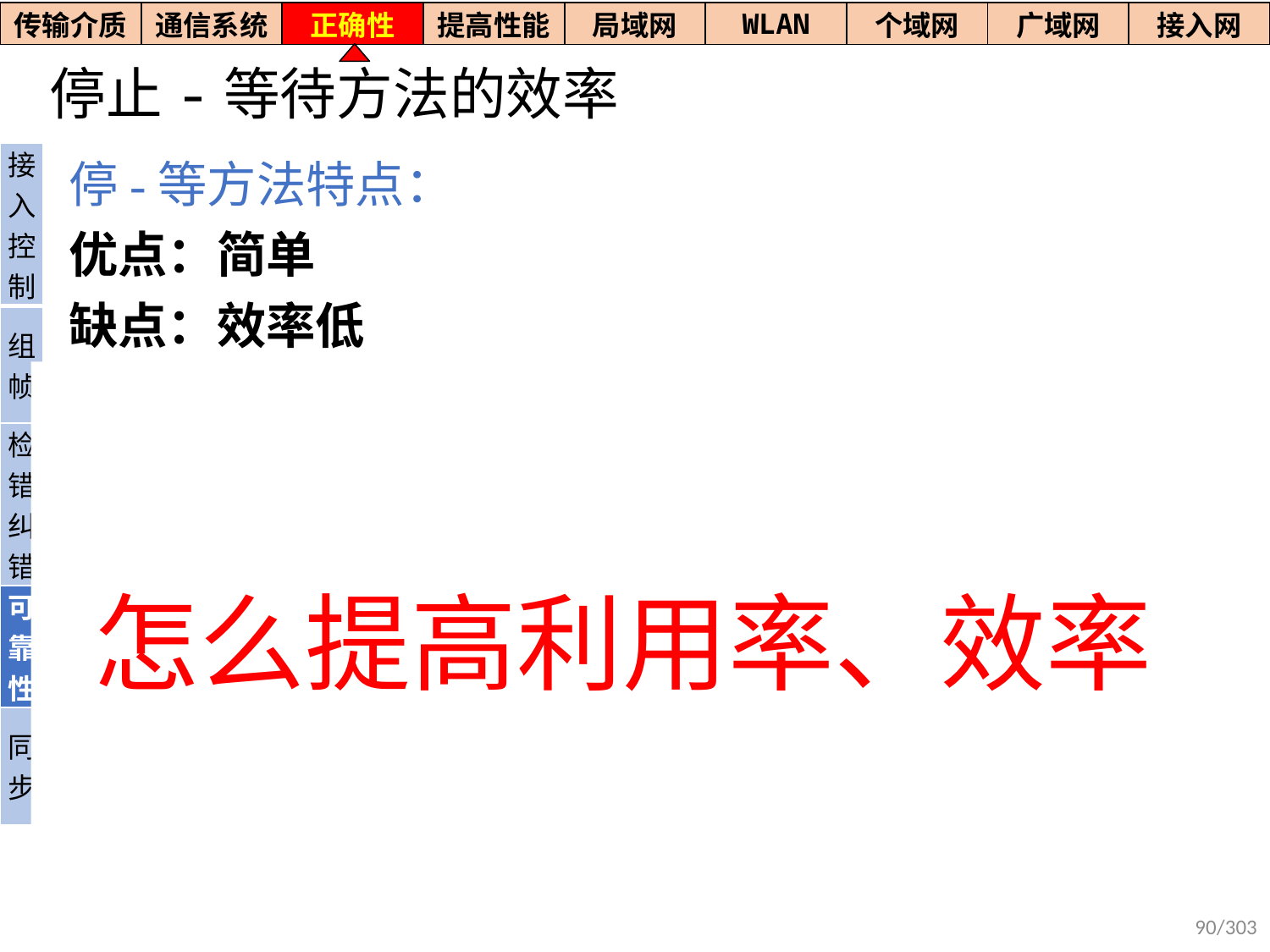

| 传输介质 | 通信系统 | 正确性 | 提高性能 | 局域网 | WLAN | 个域网 | 广域网 | 接入网 |
| --- | --- | --- | --- | --- | --- | --- | --- | --- |

# 停止-等待方法的效率
| 接入控制 |
| --- |
| 组帧 |
| 检错纠错 |
| 可靠性 |
| 同步 |
停-等方法特点：
优点：简单
缺点：效率低

地球同步轨道卫星：
传播延迟约为270ms=0.27s，
假定数据率为64Kbps，帧长4000位。α=64K×0.27/4000=4.32，     【 α= tp / ts】
  卫星链路的利用率为η= 1/（1+2α）
     =1/（1+2×4.32）=1/9.64=0.104
如果是两个地面站借助卫星中转通信，利用率多少？

怎么提高利用率、效率
90/303